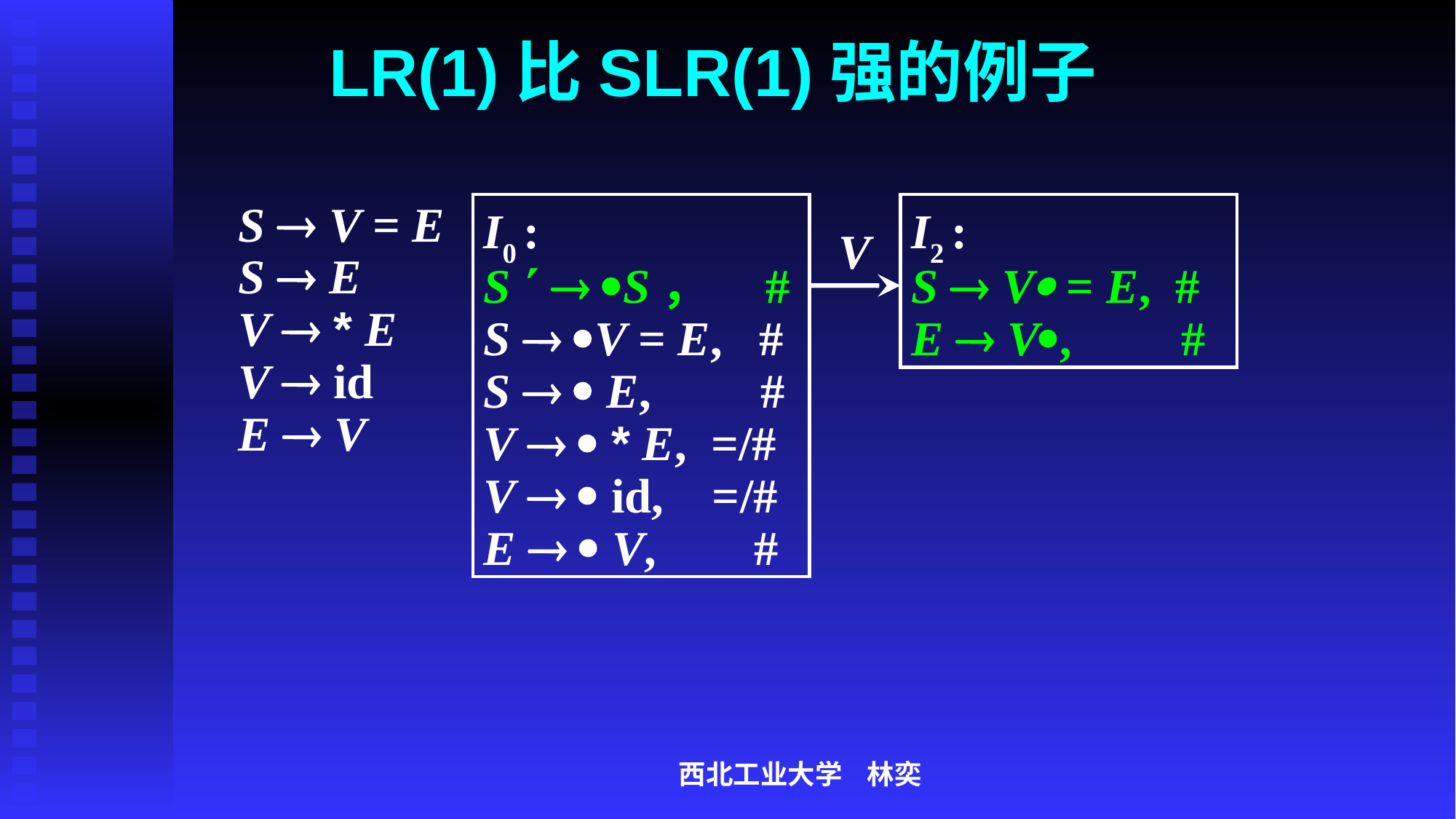

# LR(1)比SLR(1)强的例子
S → V = E
S → E
V → * E
V → id
E → V
I0 :
S ′ → •S，    #
S → •V = E,   #
S → • E,         #
V → • * E,  =/#
V → • id,    =/#
E → • V,        #
I2 :
S → V• = E,  #
E → V•,         #
V

西北工业大学    林奕
116